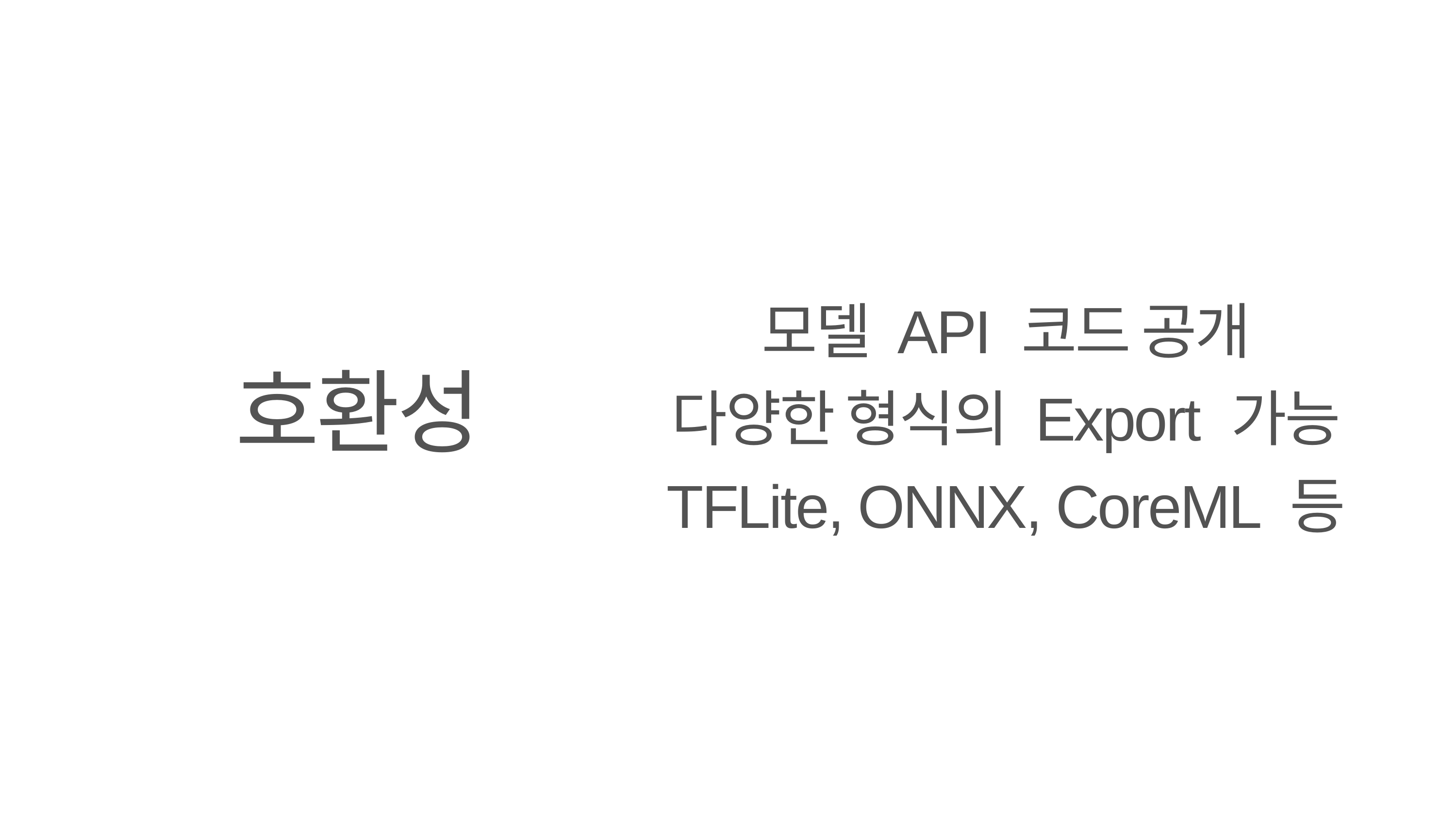

모델 API 코드 공개
다양한 형식의 Export 가능
TFLite, ONNX, CoreML 등
호환성